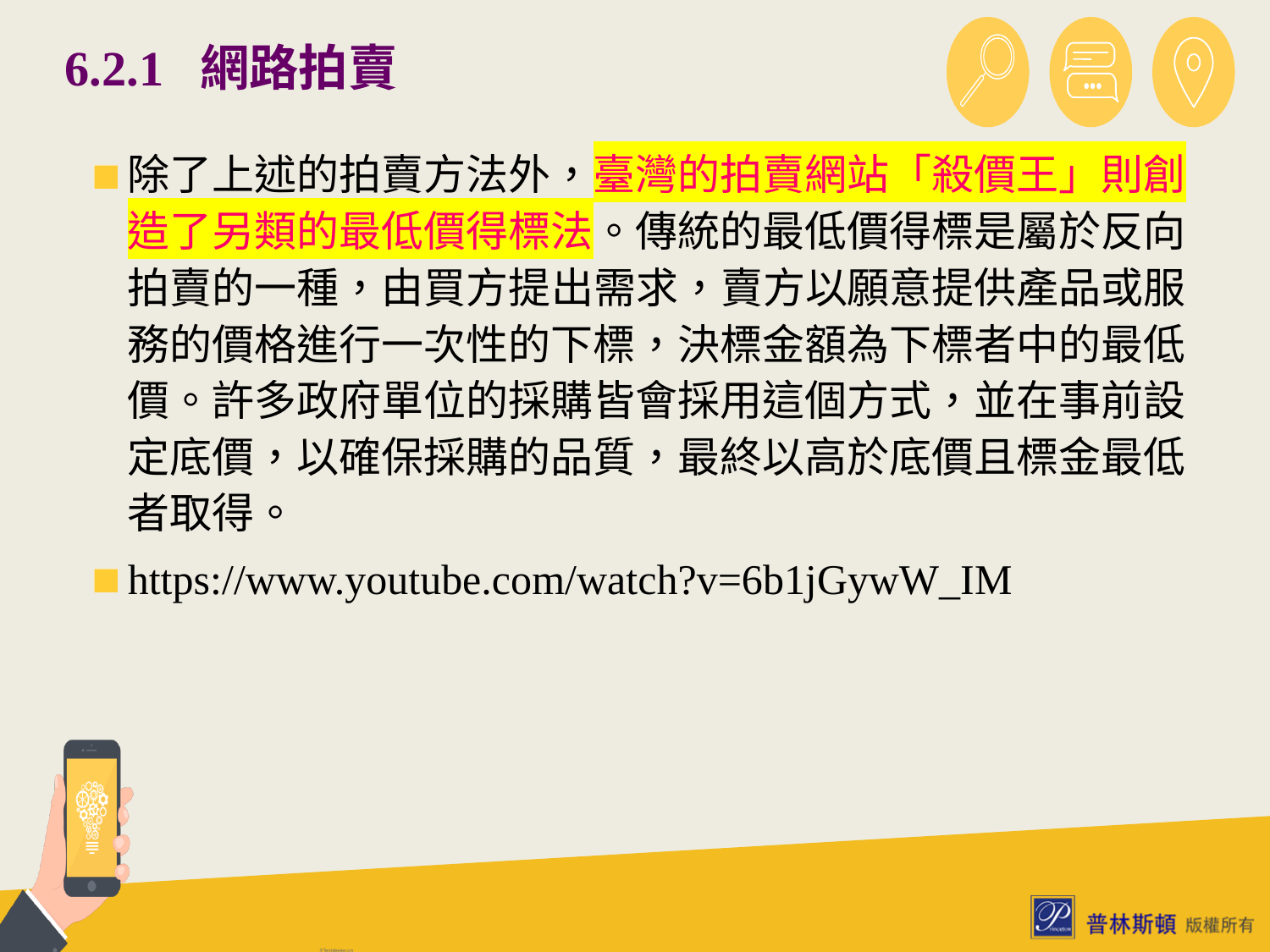

# 6.2.1  網路拍賣
除了上述的拍賣方法外，臺灣的拍賣網站「殺價王」則創造了另類的最低價得標法。傳統的最低價得標是屬於反向拍賣的一種，由買方提出需求，賣方以願意提供產品或服務的價格進行一次性的下標，決標金額為下標者中的最低價。許多政府單位的採購皆會採用這個方式，並在事前設定底價，以確保採購的品質，最終以高於底價且標金最低者取得。
https://www.youtube.com/watch?v=6b1jGywW_IM